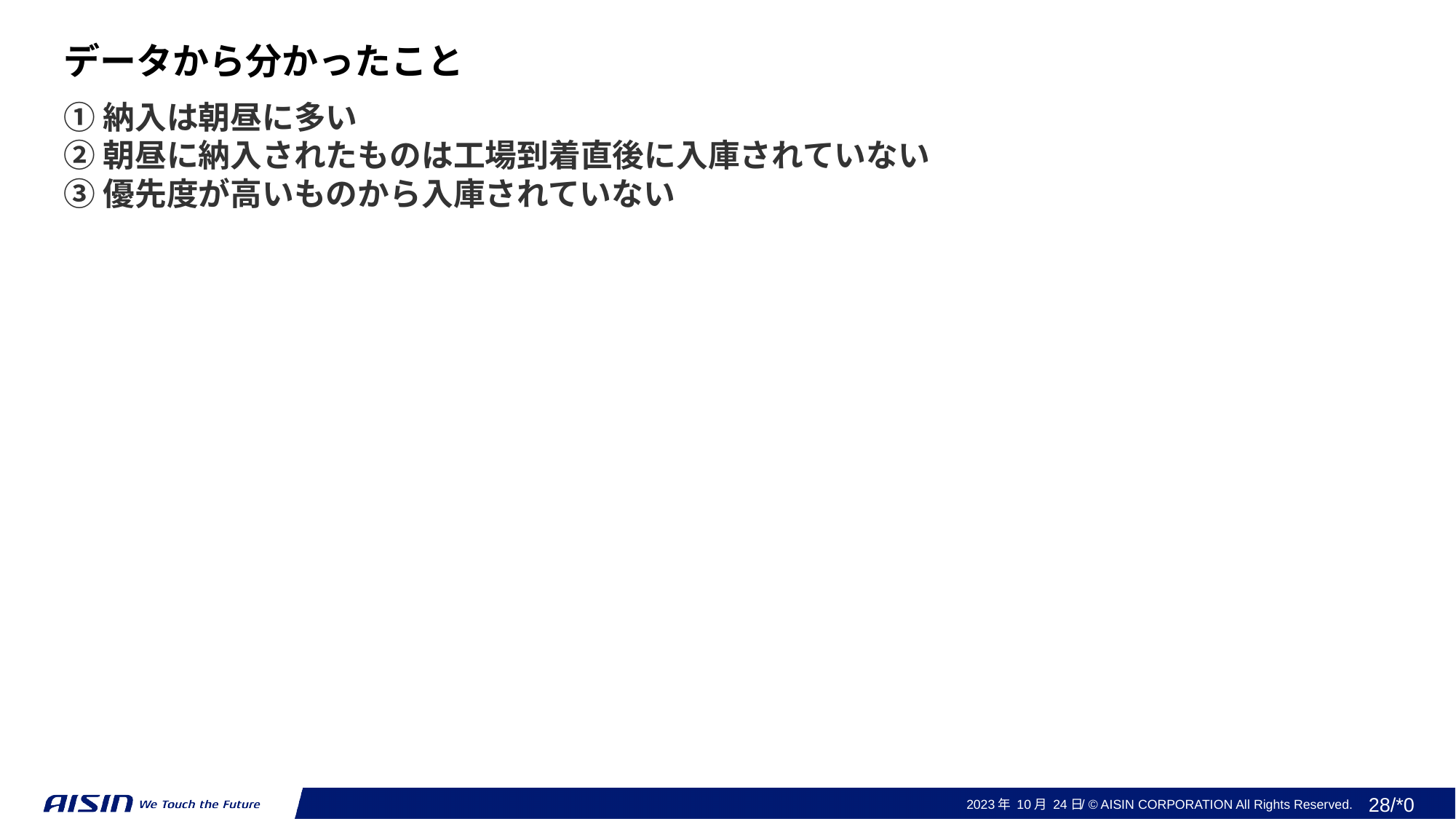

データから分かったこと
①納入は朝昼に多い
➁朝昼に納入されたものは工場到着直後に入庫されていない
➂優先度が高いものから入庫されていない
2023年 10月 24日